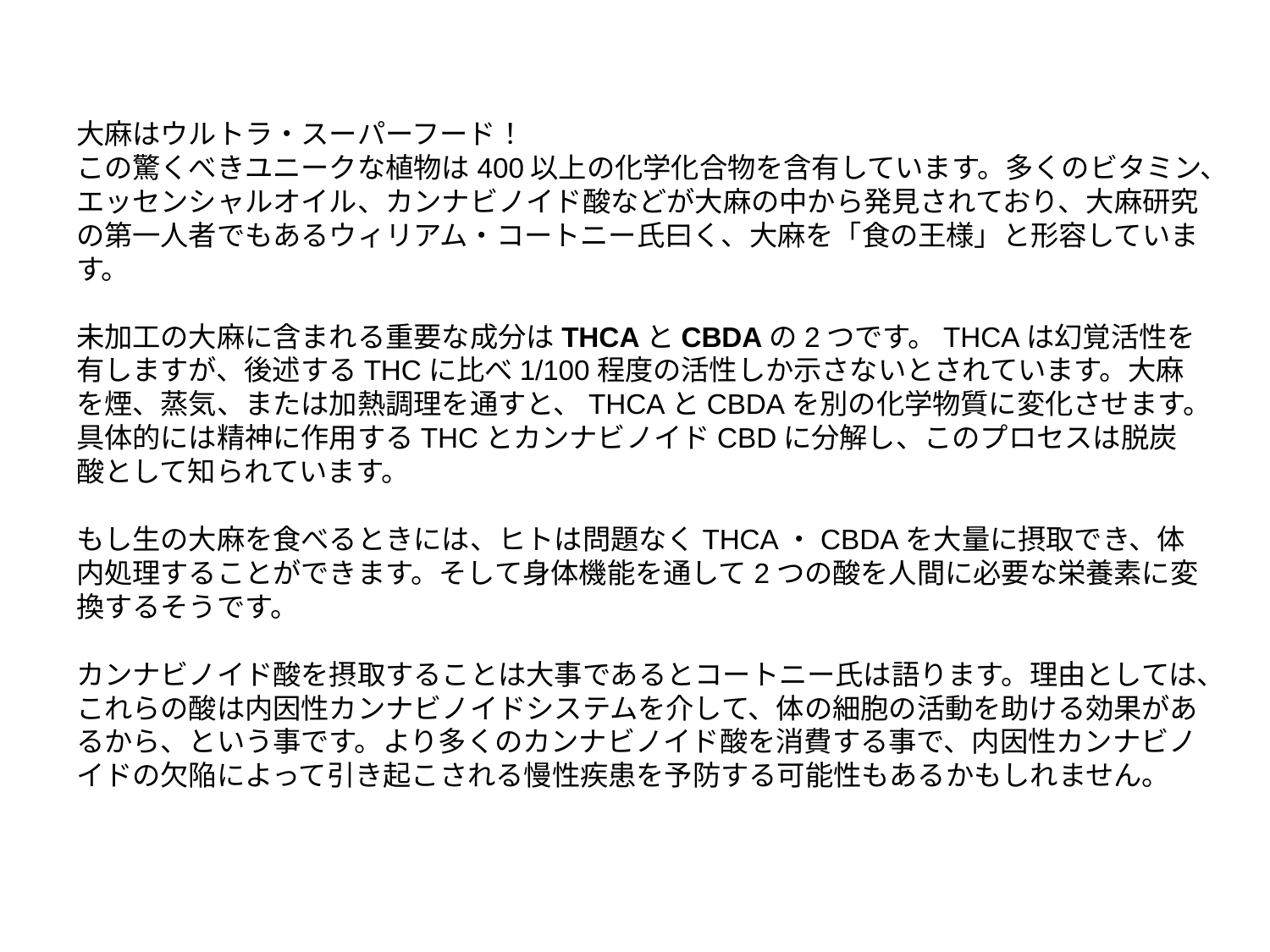

大麻はウルトラ・スーパーフード！
この驚くべきユニークな植物は400以上の化学化合物を含有しています。多くのビタミン、エッセンシャルオイル、カンナビノイド酸などが大麻の中から発見されており、大麻研究の第一人者でもあるウィリアム・コートニー氏曰く、大麻を「食の王様」と形容しています。

未加工の大麻に含まれる重要な成分はTHCAとCBDAの2つです。THCAは幻覚活性を有しますが、後述するTHCに比べ1/100程度の活性しか示さないとされています。大麻を煙、蒸気、または加熱調理を通すと、THCAとCBDAを別の化学物質に変化させます。具体的には精神に作用するTHCとカンナビノイドCBDに分解し、このプロセスは脱炭酸として知られています。

もし生の大麻を食べるときには、ヒトは問題なくTHCA・CBDAを大量に摂取でき、体内処理することができます。そして身体機能を通して2つの酸を人間に必要な栄養素に変換するそうです。

カンナビノイド酸を摂取することは大事であるとコートニー氏は語ります。理由としては、これらの酸は内因性カンナビノイドシステムを介して、体の細胞の活動を助ける効果があるから、という事です。より多くのカンナビノイド酸を消費する事で、内因性カンナビノイドの欠陥によって引き起こされる慢性疾患を予防する可能性もあるかもしれません。